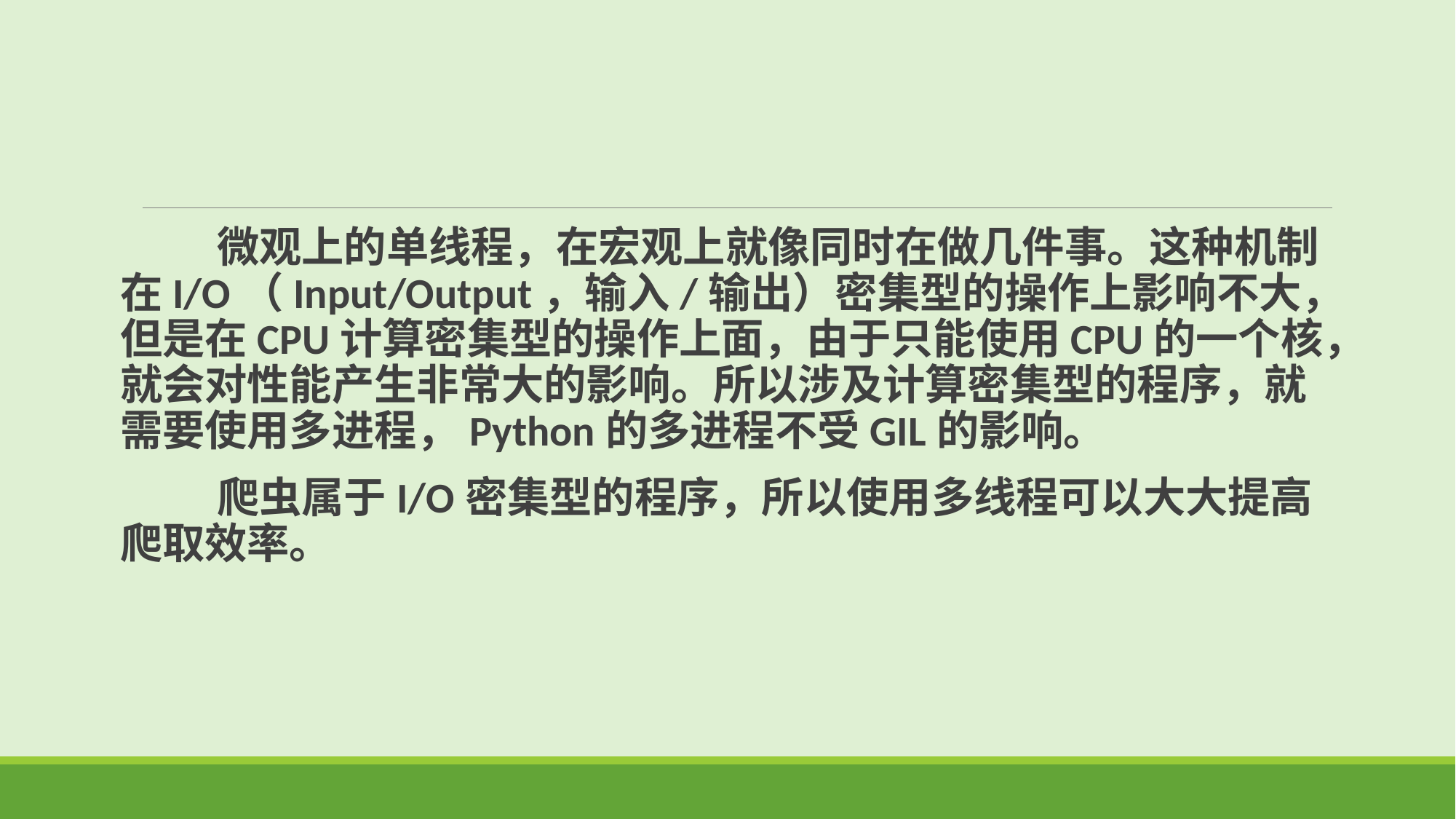

微观上的单线程，在宏观上就像同时在做几件事。这种机制在I/O（Input/Output，输入/输出）密集型的操作上影响不大，但是在CPU计算密集型的操作上面，由于只能使用CPU的一个核，就会对性能产生非常大的影响。所以涉及计算密集型的程序，就需要使用多进程，Python的多进程不受GIL的影响。
         爬虫属于I/O密集型的程序，所以使用多线程可以大大提高爬取效率。